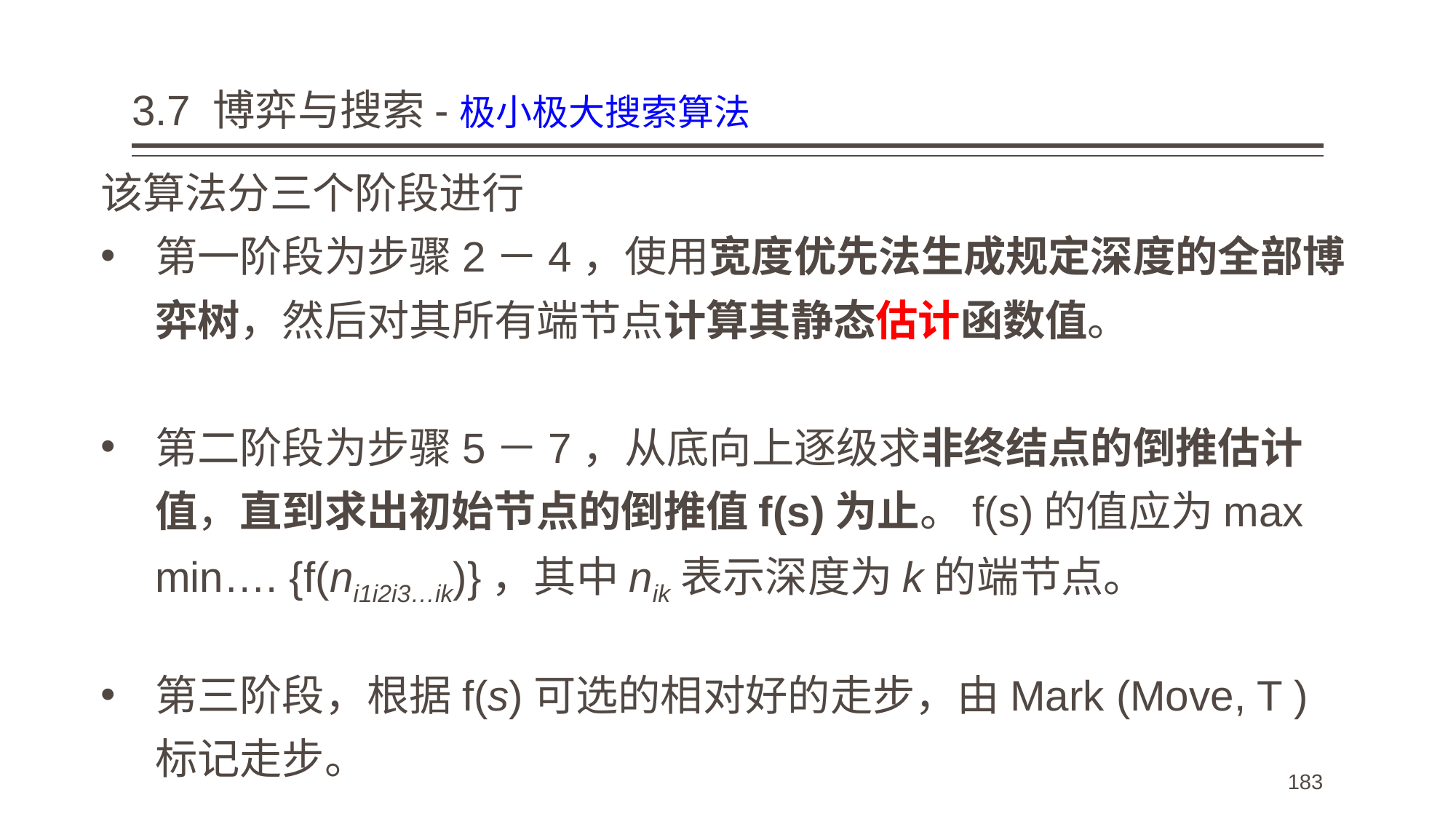

# 3.7 博弈与搜索-极小极大搜索算法
该算法分三个阶段进行
第一阶段为步骤2－4，使用宽度优先法生成规定深度的全部博弈树，然后对其所有端节点计算其静态估计函数值。

第二阶段为步骤5－7，从底向上逐级求非终结点的倒推估计值，直到求出初始节点的倒推值f(s)为止。f(s)的值应为max min…. {f(ni1i2i3…ik)}，其中nik表示深度为k的端节点。

第三阶段，根据f(s)可选的相对好的走步，由Mark (Move, T )标记走步。
183